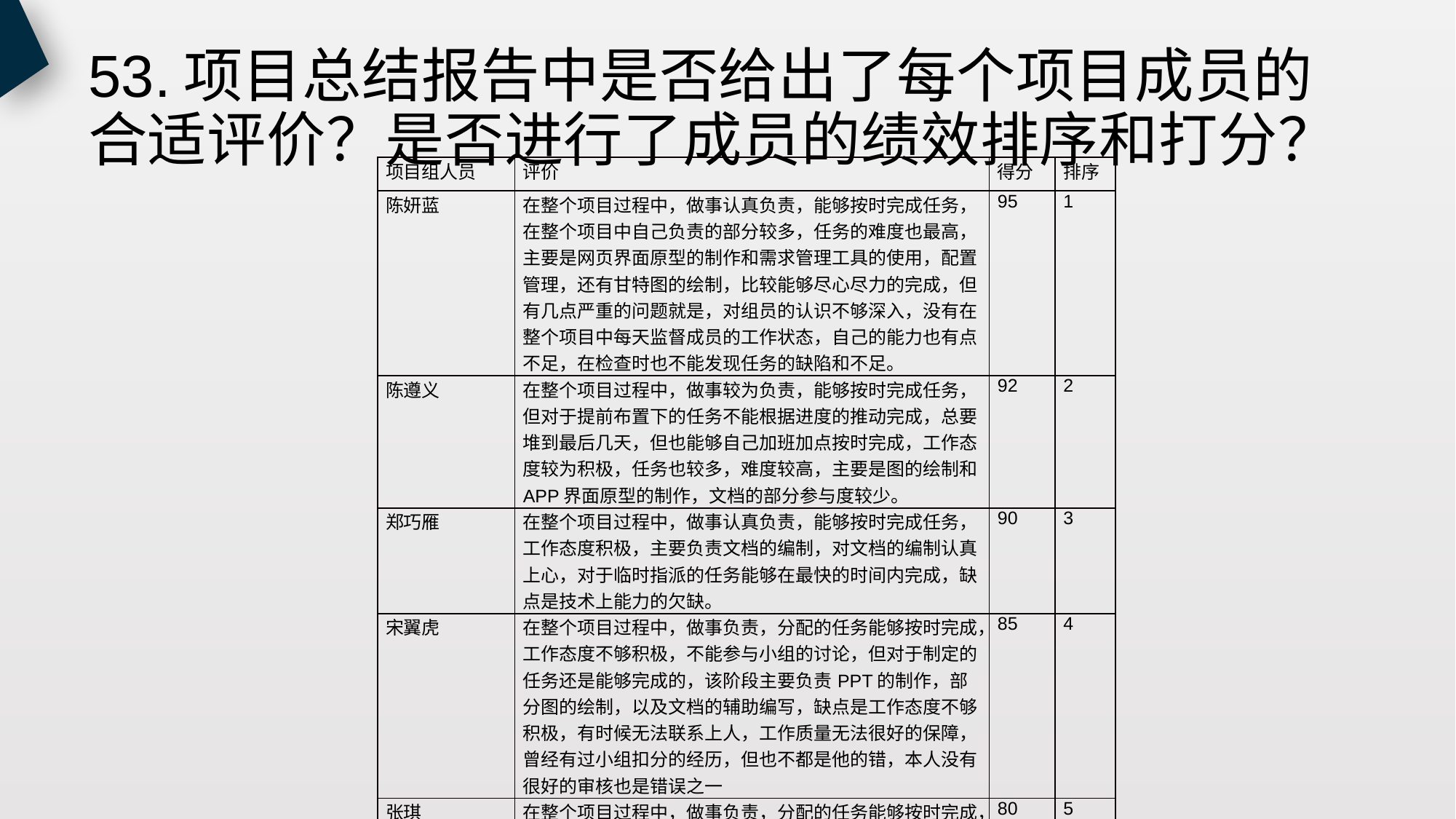

# 53.项目总结报告中是否给出了每个项目成员的合适评价？是否进行了成员的绩效排序和打分？
| 项目组人员 | 评价 | 得分 | 排序 |
| --- | --- | --- | --- |
| 陈妍蓝 | 在整个项目过程中，做事认真负责，能够按时完成任务，在整个项目中自己负责的部分较多，任务的难度也最高，主要是网页界面原型的制作和需求管理工具的使用，配置管理，还有甘特图的绘制，比较能够尽心尽力的完成，但有几点严重的问题就是，对组员的认识不够深入，没有在整个项目中每天监督成员的工作状态，自己的能力也有点不足，在检查时也不能发现任务的缺陷和不足。 | 95 | 1 |
| 陈遵义 | 在整个项目过程中，做事较为负责，能够按时完成任务，但对于提前布置下的任务不能根据进度的推动完成，总要堆到最后几天，但也能够自己加班加点按时完成，工作态度较为积极，任务也较多，难度较高，主要是图的绘制和APP界面原型的制作，文档的部分参与度较少。 | 92 | 2 |
| 郑巧雁 | 在整个项目过程中，做事认真负责，能够按时完成任务，工作态度积极，主要负责文档的编制，对文档的编制认真上心，对于临时指派的任务能够在最快的时间内完成，缺点是技术上能力的欠缺。 | 90 | 3 |
| 宋翼虎 | 在整个项目过程中，做事负责，分配的任务能够按时完成，工作态度不够积极，不能参与小组的讨论，但对于制定的任务还是能够完成的，该阶段主要负责PPT的制作，部分图的绘制，以及文档的辅助编写，缺点是工作态度不够积极，有时候无法联系上人，工作质量无法很好的保障，曾经有过小组扣分的经历，但也不都是他的错，本人没有很好的审核也是错误之一 | 85 | 4 |
| 张琪 | 在整个项目过程中，做事负责，分配的任务能够按时完成，主要负责平时会议的记录，还有文档的辅助编写，缺点是技术上能力的欠缺。 | 80 | 5 |